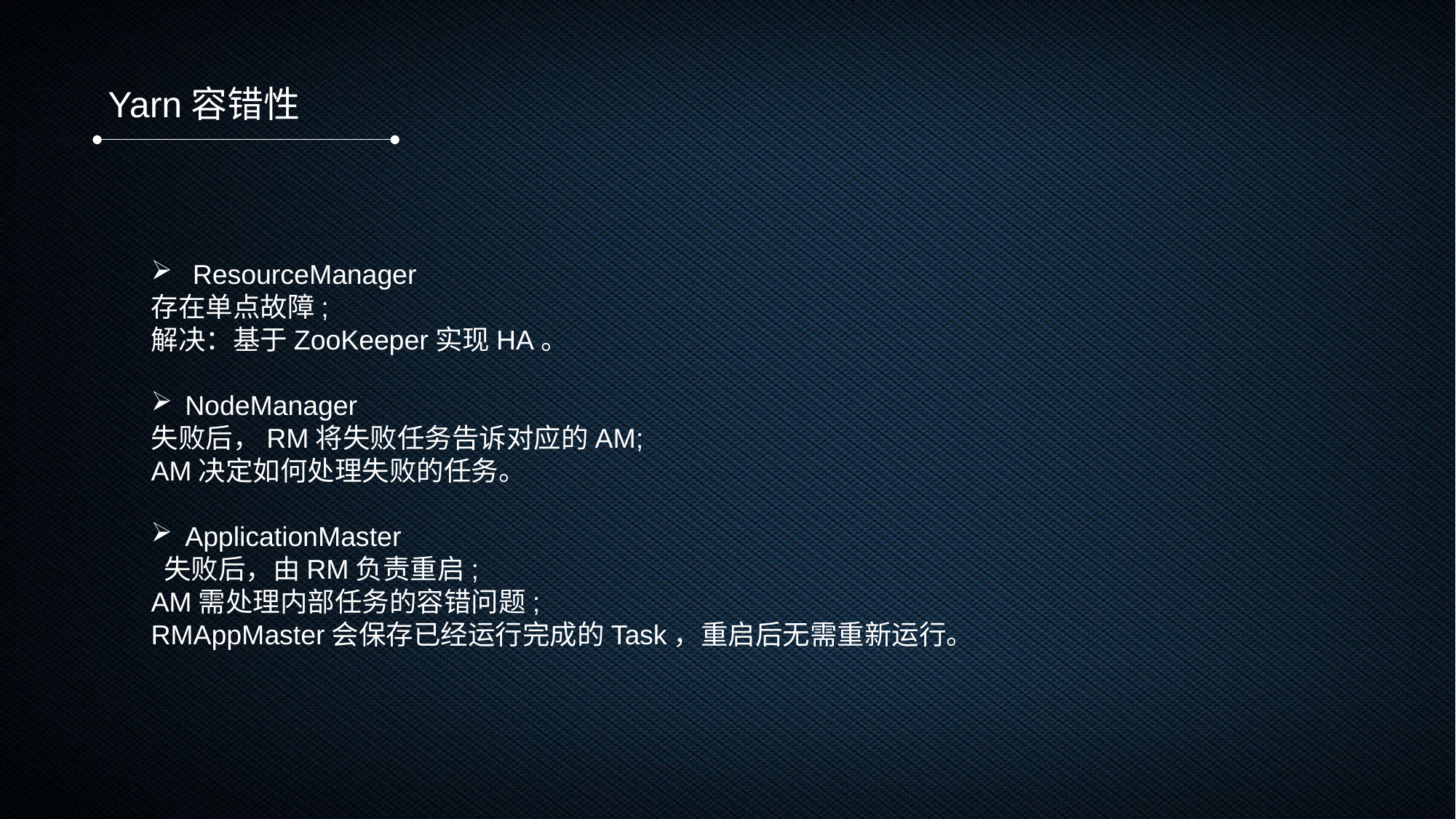

Yarn容错性
 ResourceManager
存在单点故障;
解决：基于ZooKeeper实现HA。

NodeManager
失败后，RM将失败任务告诉对应的AM;
AM决定如何处理失败的任务。

ApplicationMaster
 失败后，由RM负责重启;
AM需处理内部任务的容错问题;
RMAppMaster会保存已经运行完成的Task，重启后无需重新运行。